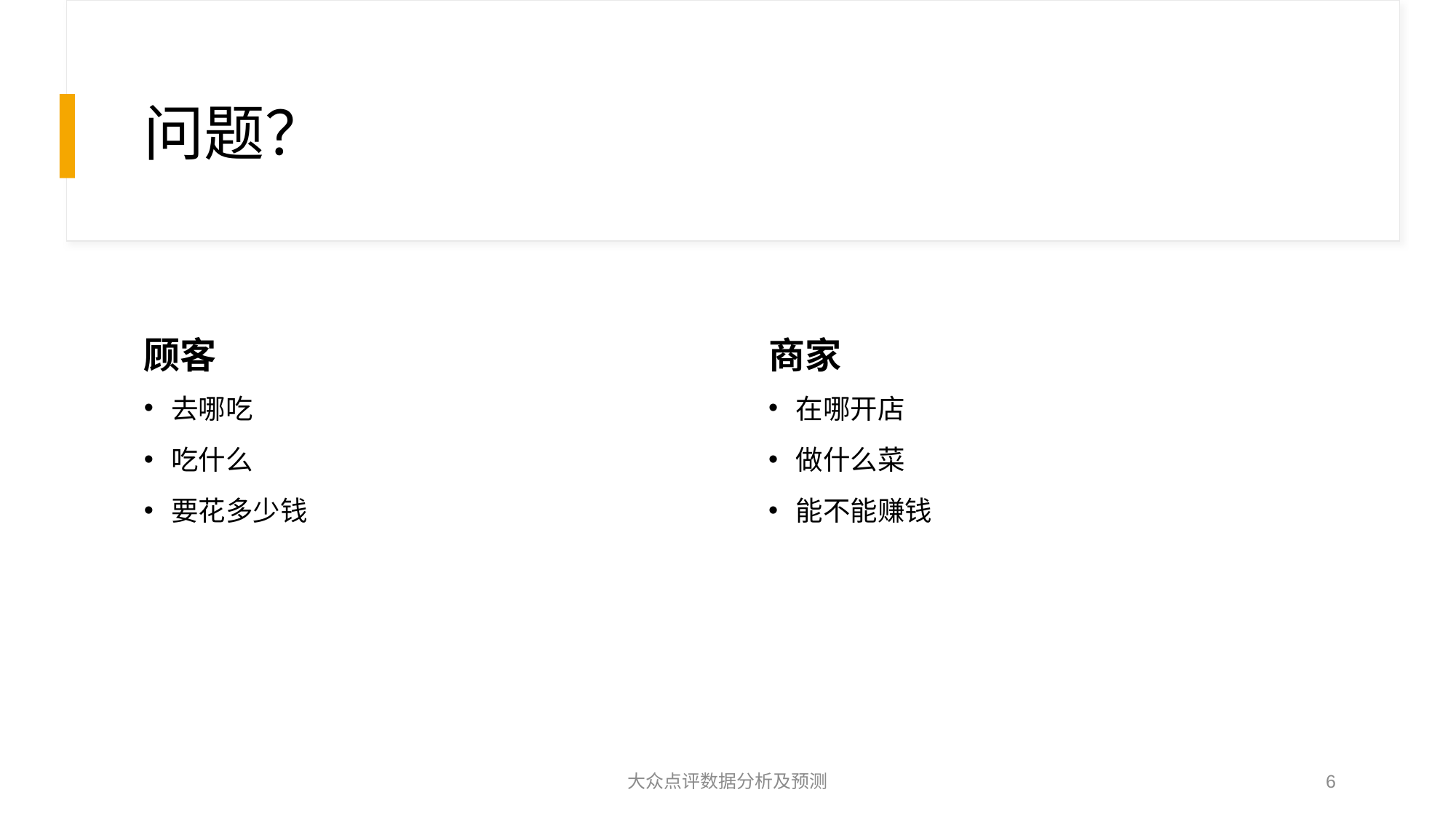

# 问题？
顾客
商家
在哪开店
做什么菜
能不能赚钱
去哪吃
吃什么
要花多少钱
大众点评数据分析及预测
6